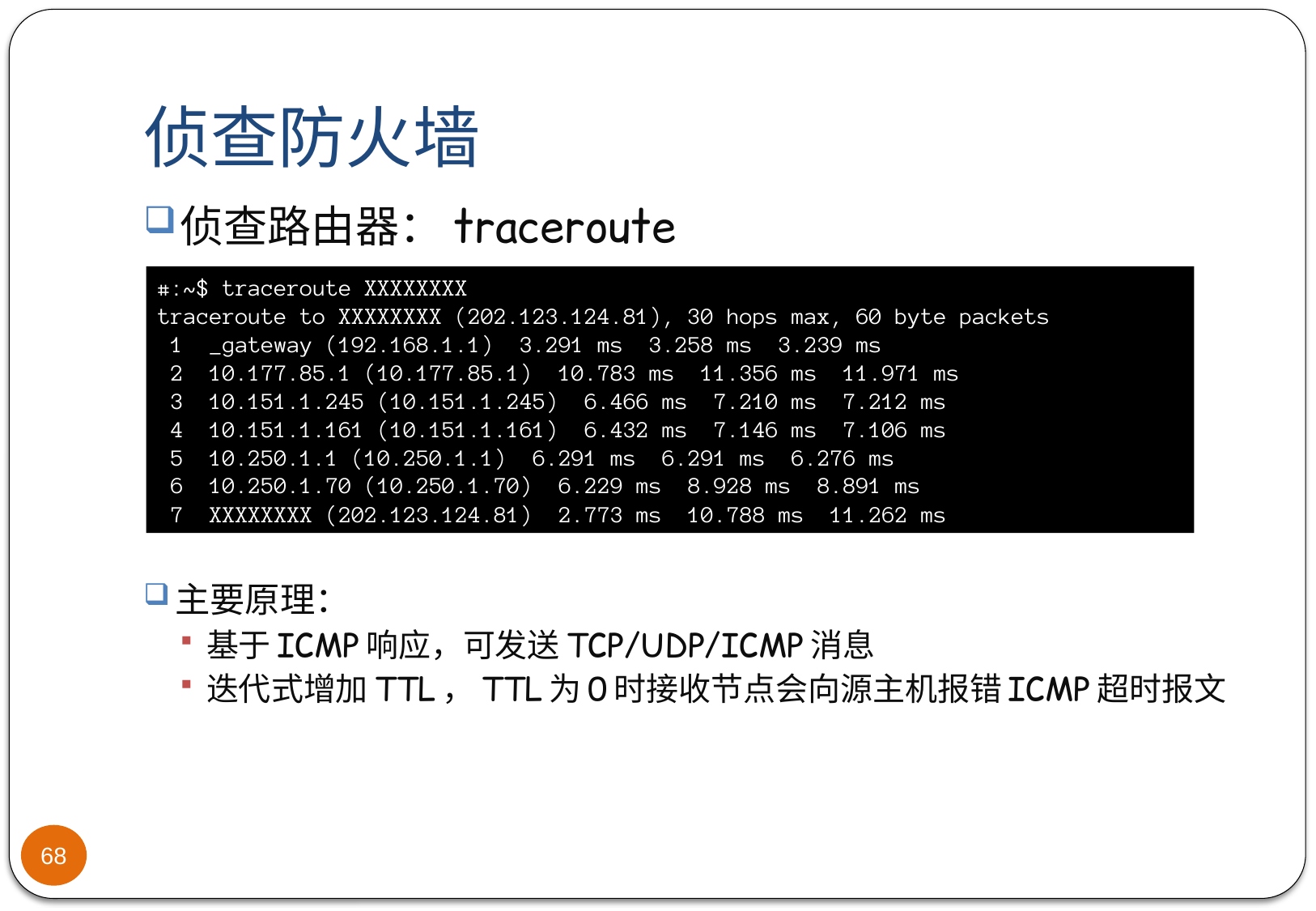

# 侦查防火墙
侦查路由器：traceroute
#:~$ traceroute XXXXXXXX
traceroute to XXXXXXXX (202.123.124.81), 30 hops max, 60 byte packets
 1  _gateway (192.168.1.1)  3.291 ms  3.258 ms  3.239 ms
 2  10.177.85.1 (10.177.85.1)  10.783 ms  11.356 ms  11.971 ms
 3  10.151.1.245 (10.151.1.245)  6.466 ms  7.210 ms  7.212 ms
 4  10.151.1.161 (10.151.1.161)  6.432 ms  7.146 ms  7.106 ms
 5  10.250.1.1 (10.250.1.1)  6.291 ms  6.291 ms  6.276 ms
 6  10.250.1.70 (10.250.1.70)  6.229 ms  8.928 ms  8.891 ms
 7  XXXXXXXX (202.123.124.81)  2.773 ms  10.788 ms  11.262 ms
主要原理：
基于ICMP响应，可发送TCP/UDP/ICMP消息
迭代式增加TTL，TTL为0时接收节点会向源主机报错ICMP超时报文
68